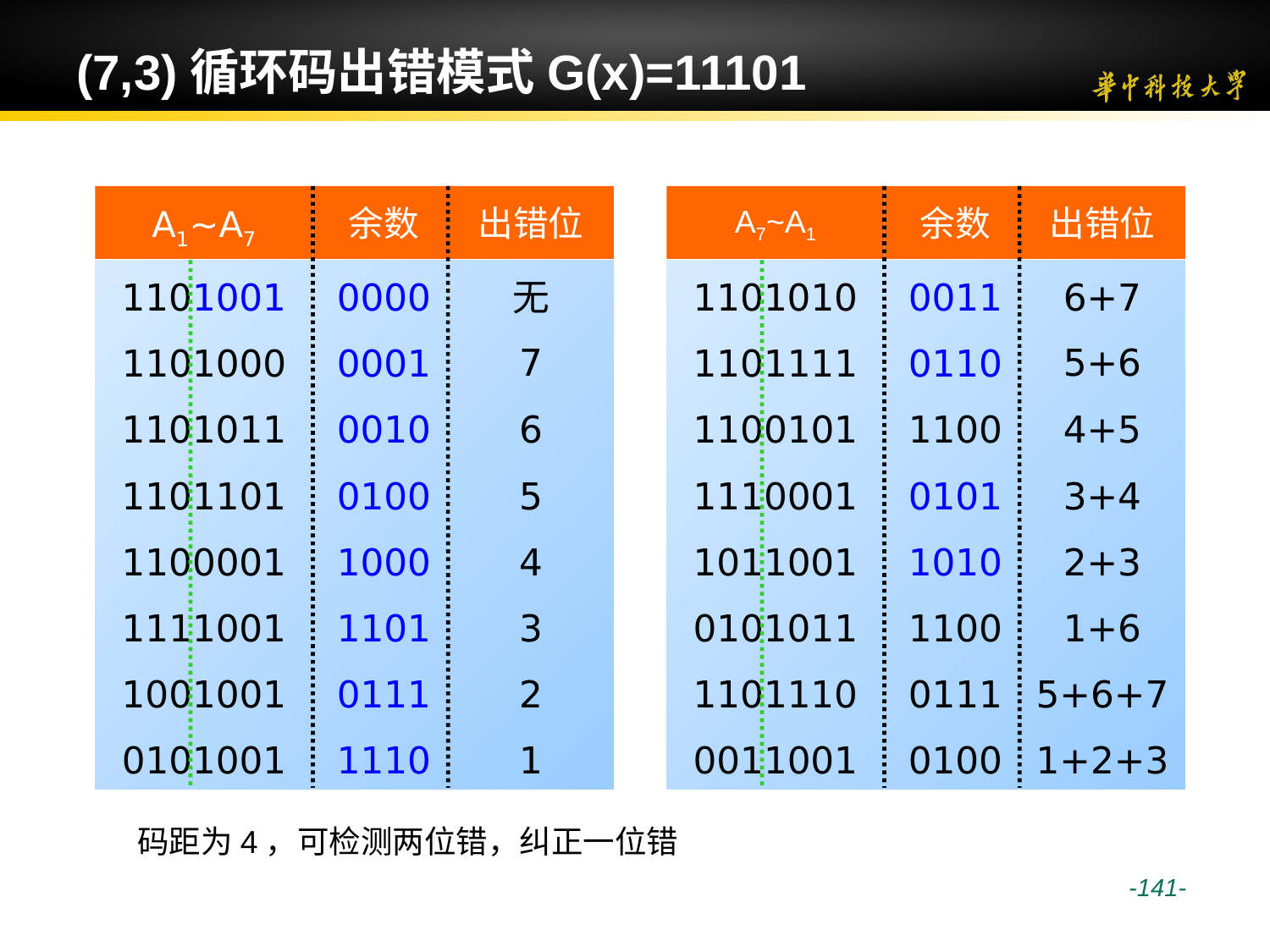

# (7,3)循环码出错模式G(x)=11101
A1~A7
余数

出错位

A7~A1
余数

出错位

1101001
0000
无
1101010
0011
6+7

7
5+6
1101000
0001
1101111
0110
1101011
0010
6
1100101
1100
4+5
1101101
0100
5
1100001
1000
4
1111001
1101
3
1001001
0111
2
0101001
1110
1
1110001
0101
3+4
1011001
1010
2+3
0101011
1100
1+6
1101110
0111
5+6+7
0011001
0100
1+2+3
码距为4，可检测两位错，纠正一位错
 -141-